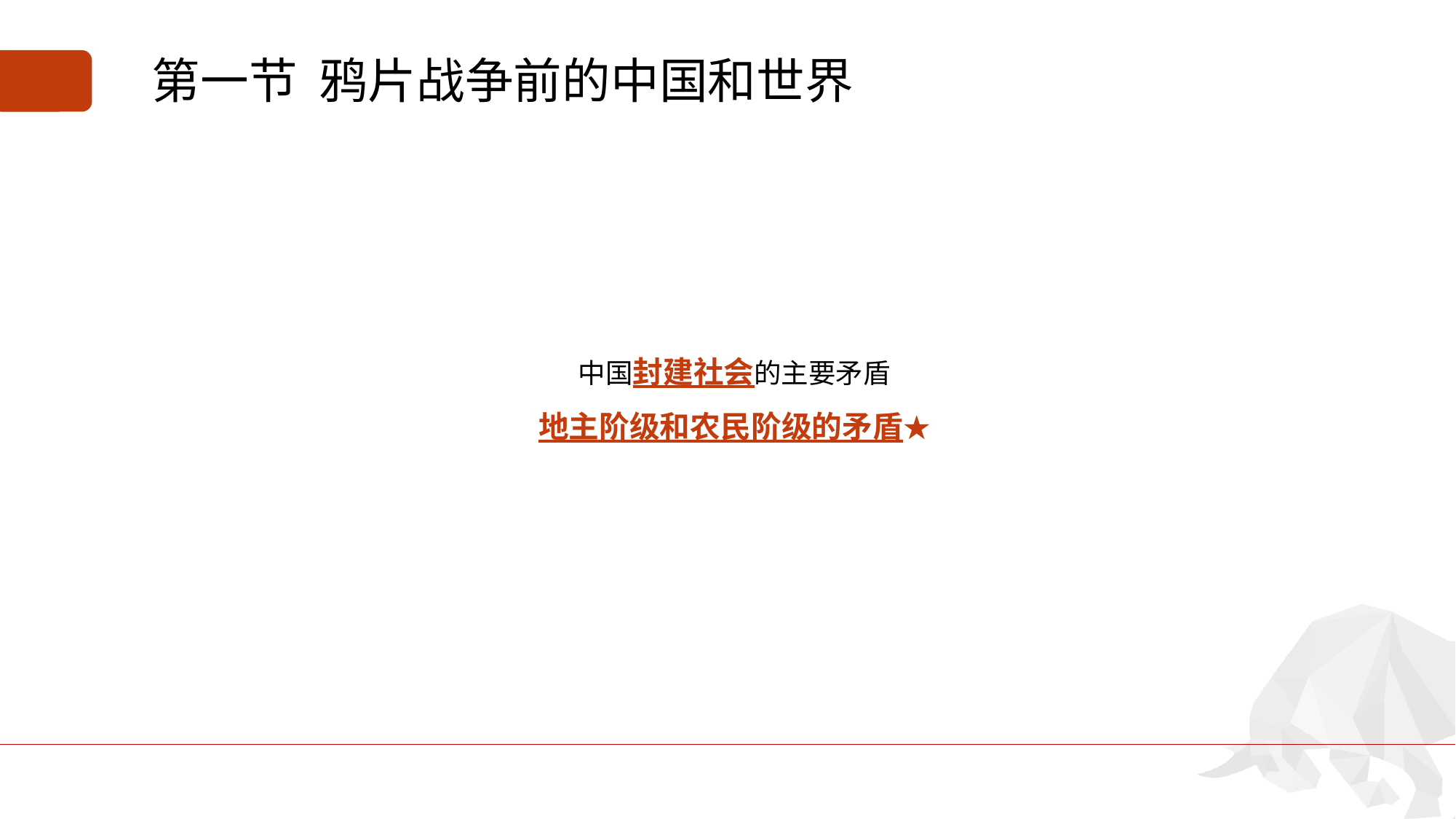

第一节  鸦片战争前的中国和世界

中国封建社会的主要矛盾
地主阶级和农民阶级的矛盾★